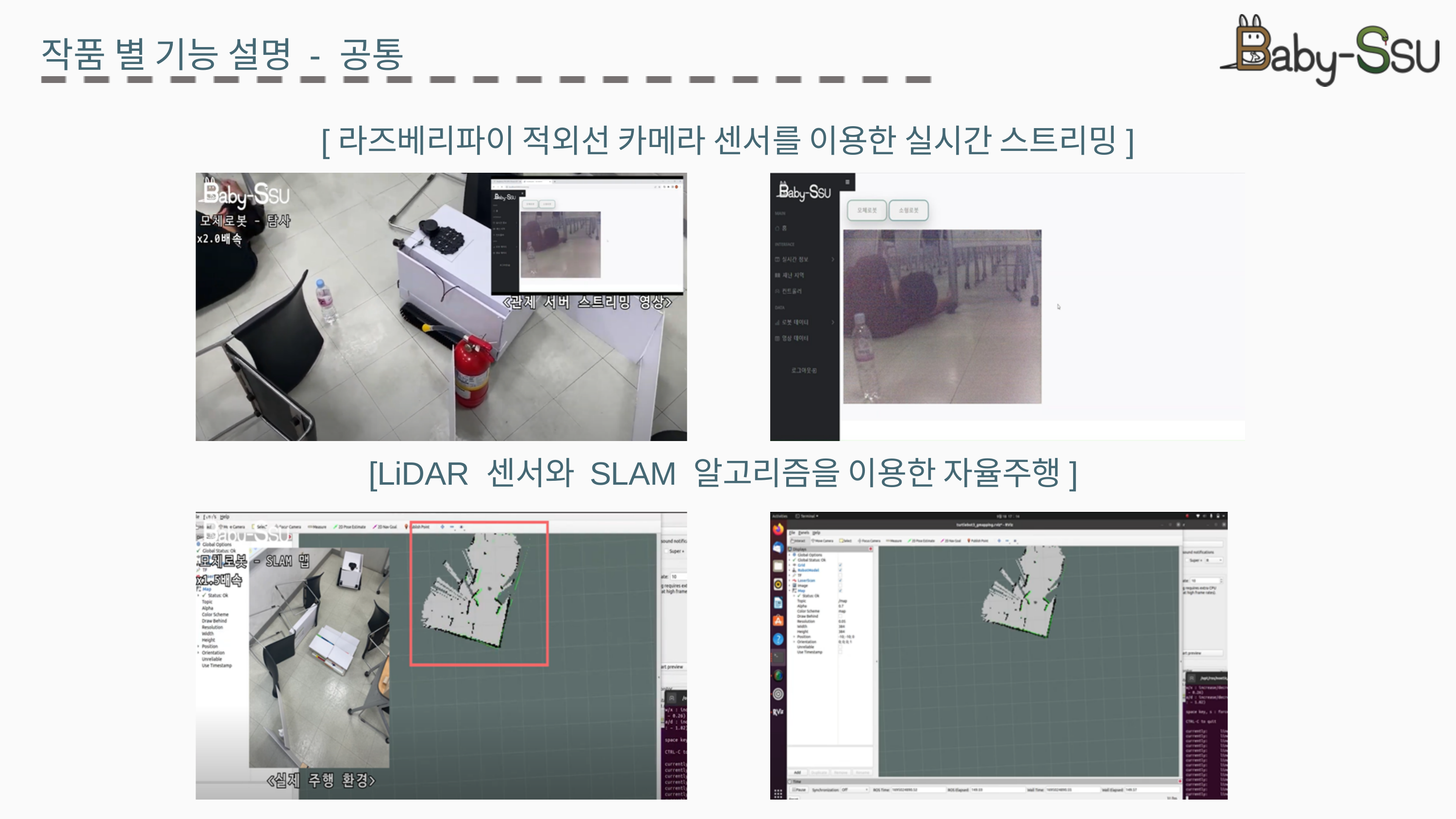

작품 별 기능 설명 - 공통

[라즈베리파이 적외선 카메라 센서를 이용한 실시간 스트리밍]

[LiDAR 센서와 SLAM 알고리즘을 이용한 자율주행]